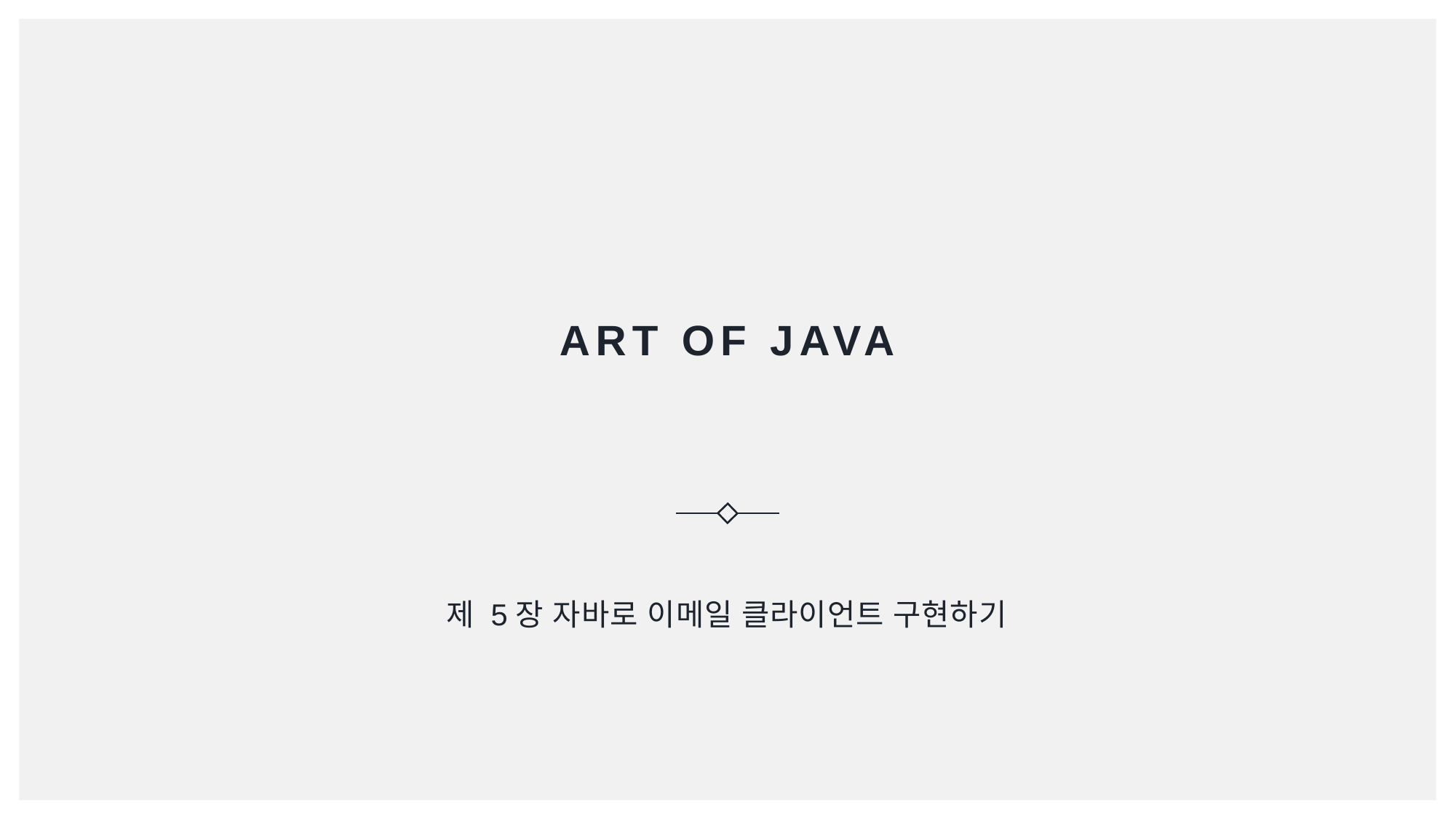

# Art of Java
제 5장 자바로 이메일 클라이언트 구현하기